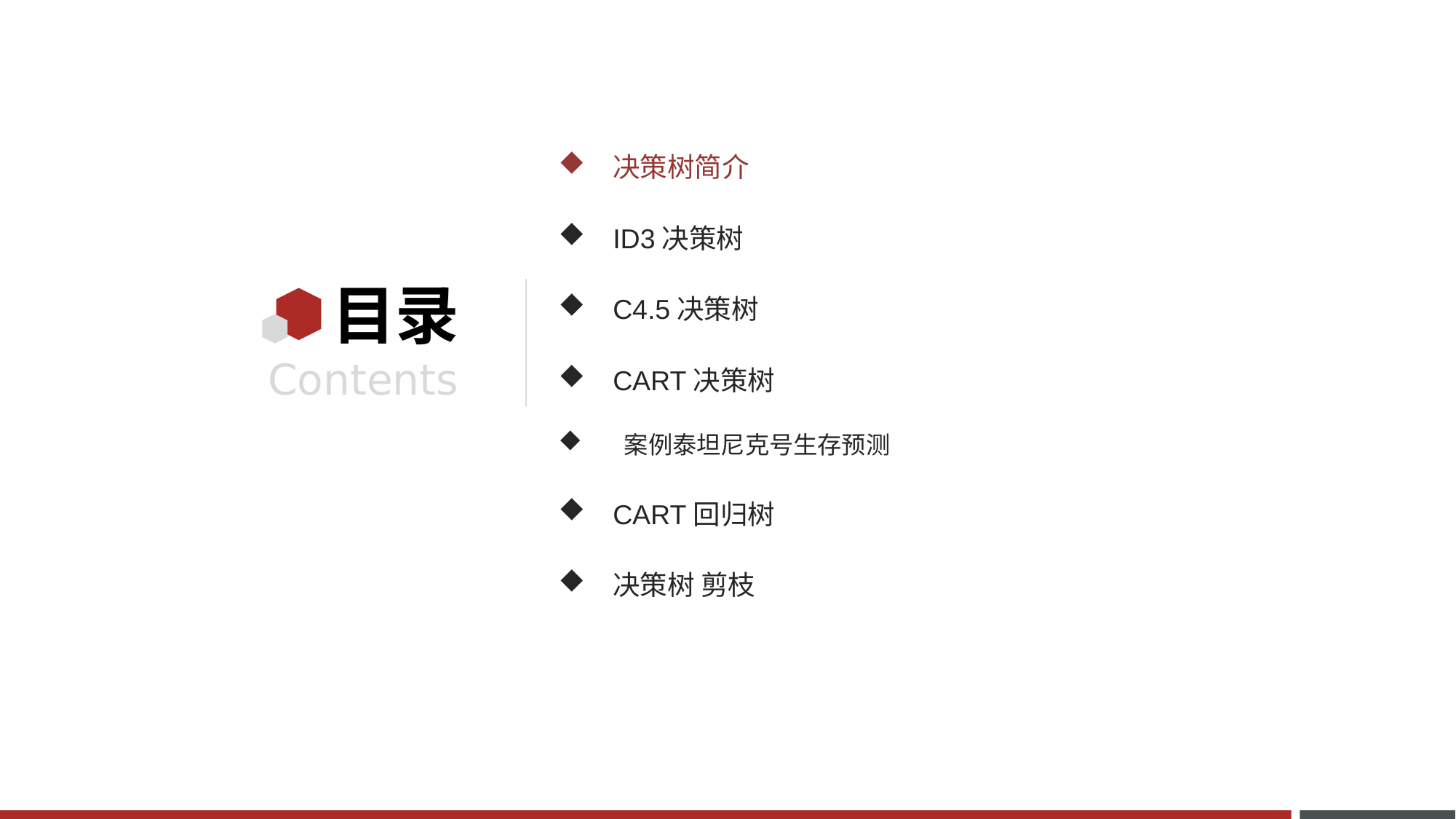

决策树简介
ID3决策树
C4.5决策树
CART决策树
 案例泰坦尼克号生存预测
CART回归树
决策树 剪枝